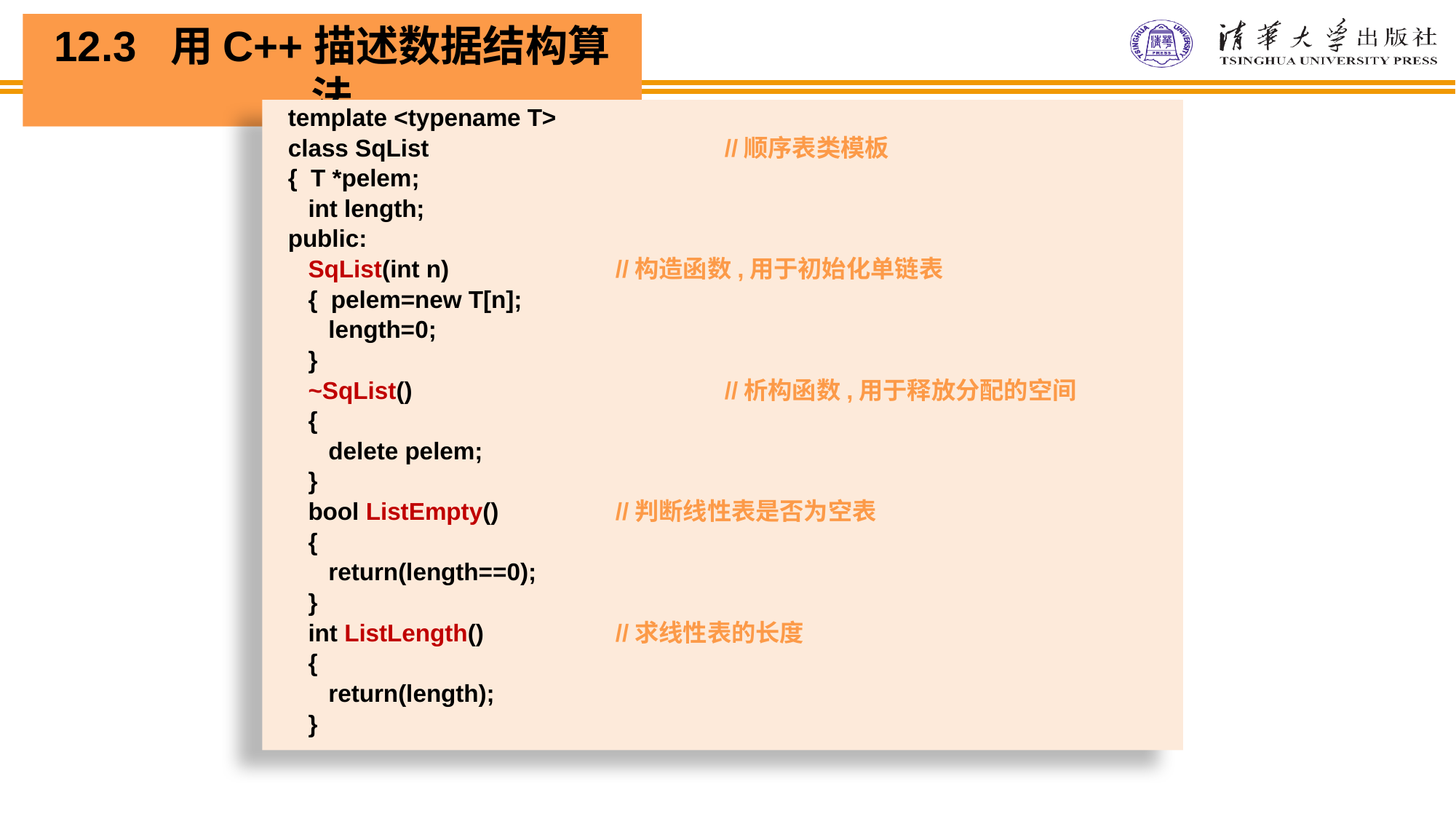

template <typename T>
class SqList			//顺序表类模板
{  T *pelem;
   int length;
public:
   SqList(int n)		//构造函数,用于初始化单链表
   {  pelem=new T[n];
      length=0;
   }
   ~SqList()			//析构函数,用于释放分配的空间
   {
      delete pelem;
   }
   bool ListEmpty()		//判断线性表是否为空表
   {
      return(length==0);
   }
   int ListLength()		//求线性表的长度
   {
      return(length);
   }